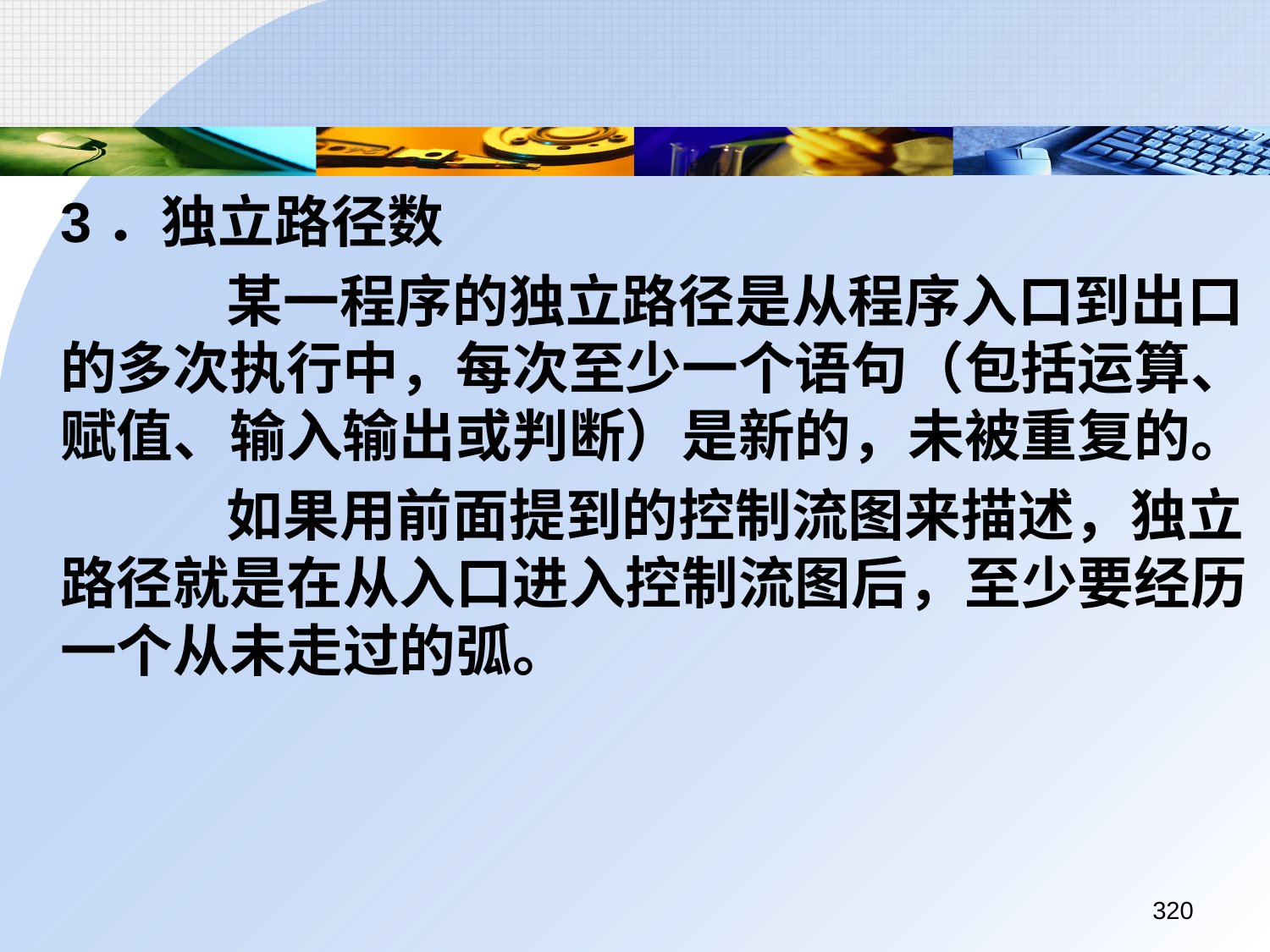

3．独立路径数
		  某一程序的独立路径是从程序入口到出口的多次执行中，每次至少一个语句（包括运算、赋值、输入输出或判断）是新的，未被重复的。
		  如果用前面提到的控制流图来描述，独立路径就是在从入口进入控制流图后，至少要经历一个从未走过的弧。
320